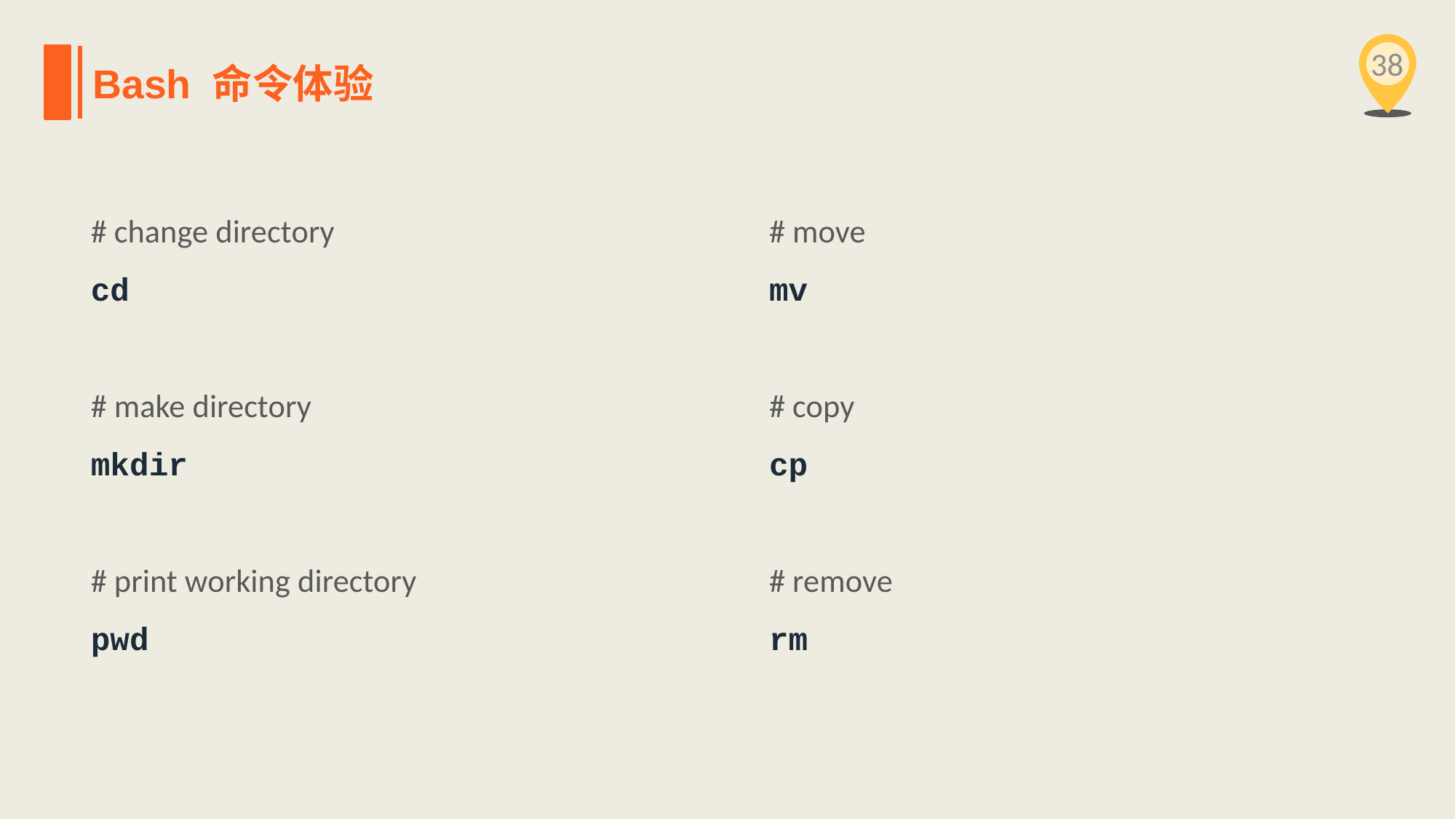

38

Bash 命令体验
# change directory
cd

# make directory
mkdir

# print working directory
pwd
# move
mv

# copy
cp

# remove
rm